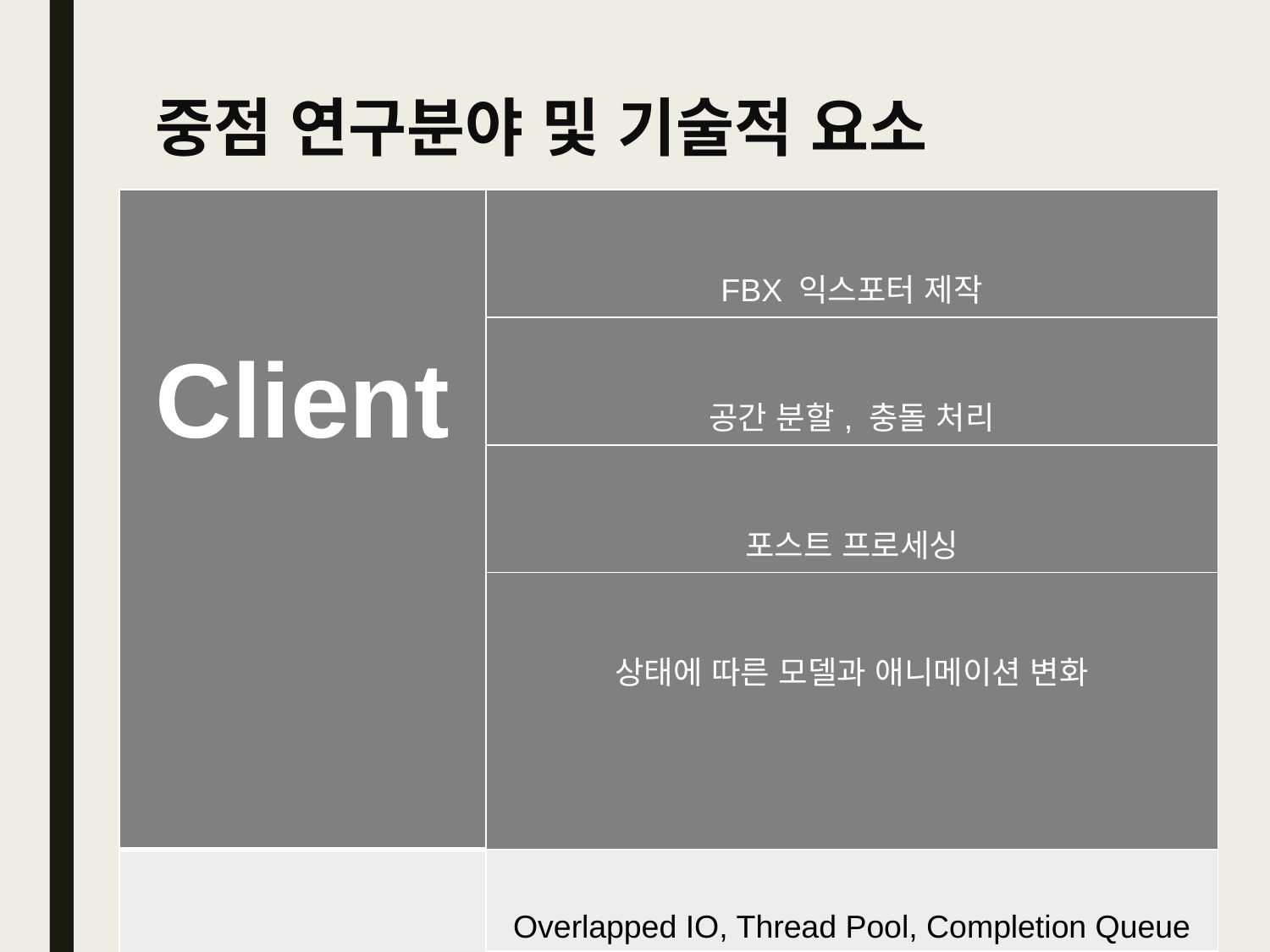

# 중점 연구분야 및 기술적 요소
| Client | FBX 익스포터 제작 |
| --- | --- |
|  | 공간 분할, 충돌 처리 |
|  | 포스트 프로세싱 |
|  | 상태에 따른 모델과 애니메이션 변화 |
| Server | Overlapped IO, Thread Pool, Completion Queue |
|  | AWS(Amazon Web Service)와 IOCP의 연동 |
|  | 상황을 분석하고 적용하는 인공지능 |
Client
    공간 분할, 충돌 처리
    HLSL을 이용한 쉐이더 프로그래밍
    상태에 따른 모델과 애니메이션 변화
Server
   AWS, IOCP

14